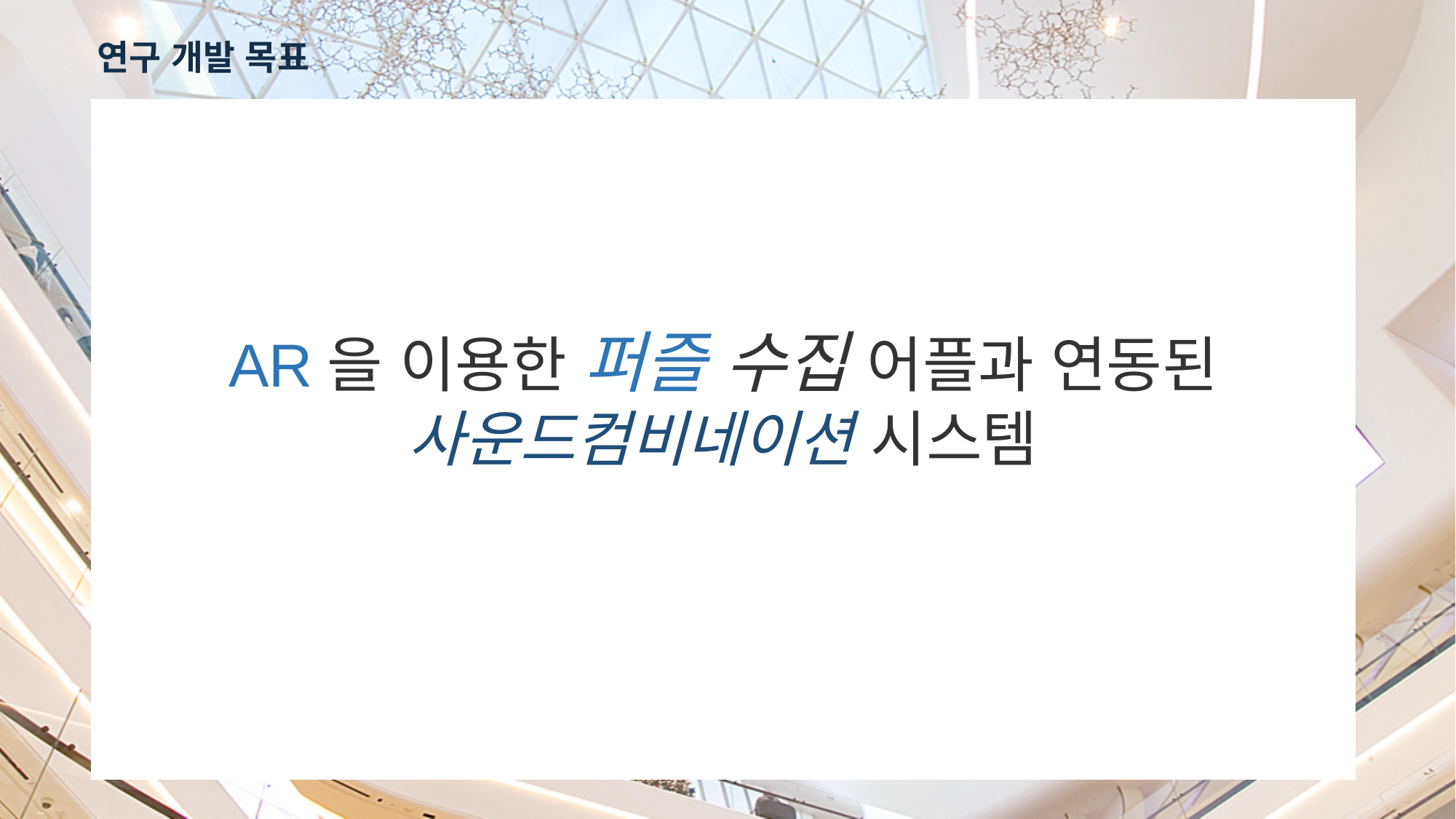

연구 개발 목표

AR을 이용한 퍼즐 수집 어플과 연동된
사운드컴비네이션 시스템